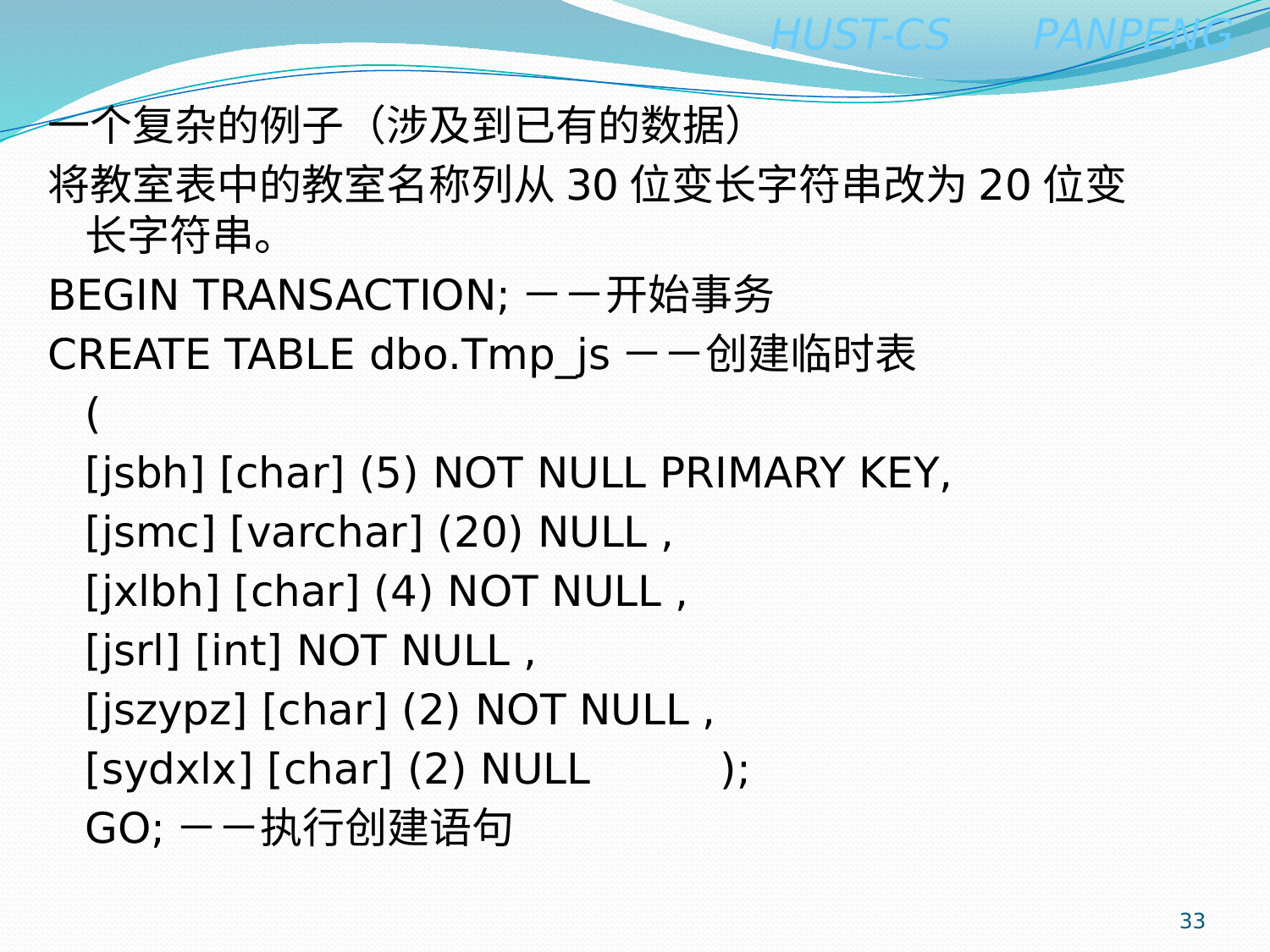

一个复杂的例子（涉及到已有的数据）
将教室表中的教室名称列从30位变长字符串改为20位变长字符串。
BEGIN TRANSACTION;－－开始事务
CREATE TABLE dbo.Tmp_js－－创建临时表
	(
	[jsbh] [char] (5) NOT NULL PRIMARY KEY,
	[jsmc] [varchar] (20) NULL ,
	[jxlbh] [char] (4) NOT NULL ,
	[jsrl] [int] NOT NULL ,
	[jszypz] [char] (2) NOT NULL ,
	[sydxlx] [char] (2) NULL 	);
	GO;－－执行创建语句
33